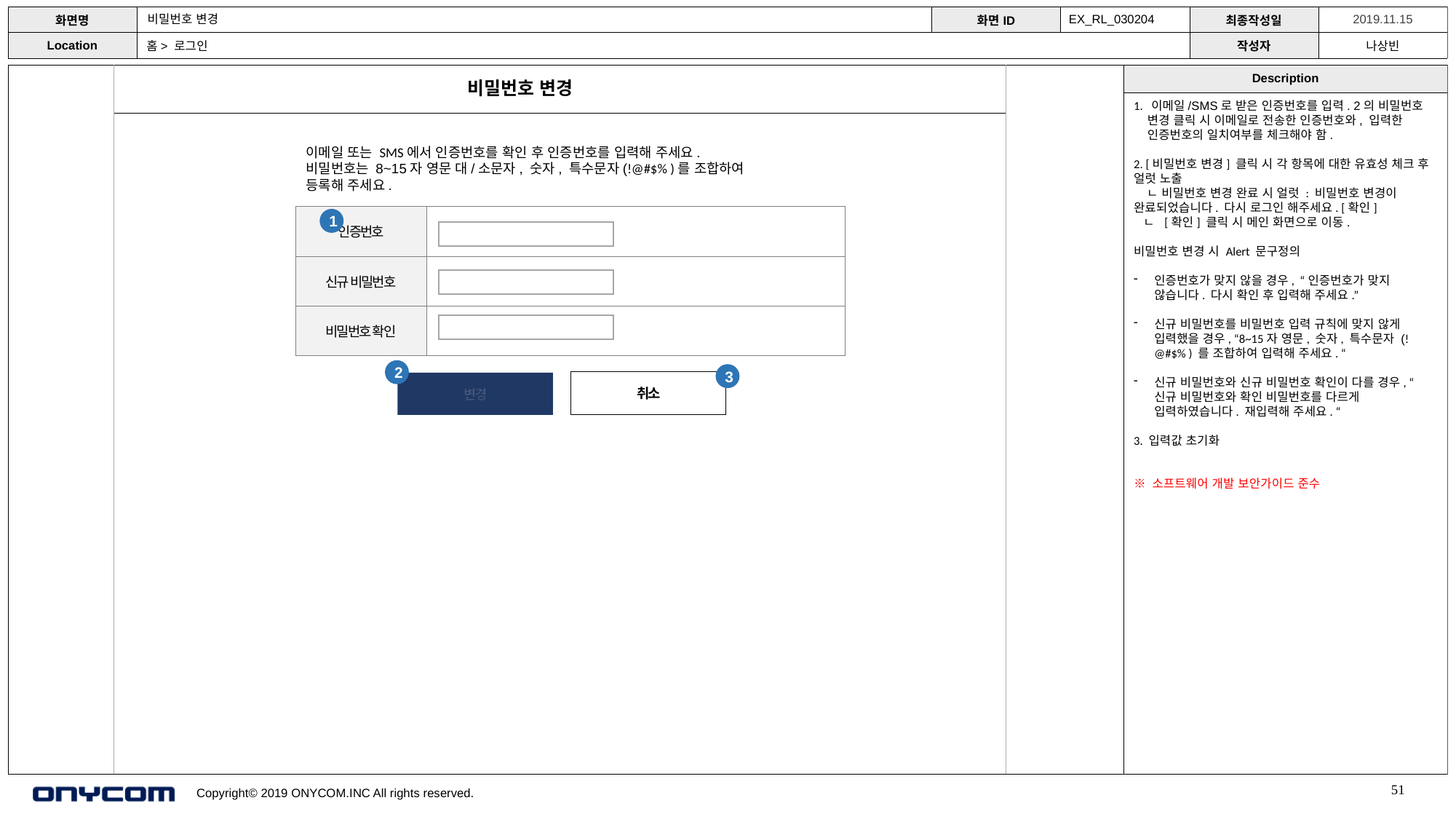

비밀번호 변경
EX_RL_030204
홈> 로그인
비밀번호 변경
1.  이메일/SMS로 받은 인증번호를 입력. 2의 비밀번호 변경 클릭 시 이메일로 전송한 인증번호와, 입력한 인증번호의 일치여부를 체크해야 함.

2. [비밀번호 변경] 클릭 시 각 항목에 대한 유효성 체크 후 얼럿 노출
   ㄴ 비밀번호 변경 완료 시 얼럿 : 비밀번호 변경이 완료되었습니다. 다시 로그인 해주세요. [확인]
  ㄴ  [확인] 클릭 시 메인 화면으로 이동.

비밀번호 변경 시 Alert 문구정의

인증번호가 맞지 않을 경우,  “인증번호가 맞지 않습니다. 다시 확인 후 입력해 주세요.”

신규 비밀번호를 비밀번호 입력 규칙에 맞지 않게 입력했을 경우, “8~15자 영문, 숫자, 특수문자 (!@#$% ) 를 조합하여 입력해 주세요. “

신규 비밀번호와 신규 비밀번호 확인이 다를 경우, “신규 비밀번호와 확인 비밀번호를 다르게 입력하였습니다. 재입력해 주세요. “

3. 입력값 초기화

※ 소프트웨어 개발 보안가이드 준수

이메일 또는 SMS에서 인증번호를 확인 후 인증번호를 입력해 주세요.
비밀번호는 8~15자 영문 대/소문자, 숫자, 특수문자(!@#$% )를 조합하여
등록해 주세요.
| 인증번호 |  |
| --- | --- |
| 신규 비밀번호 |  |
| 비밀번호 확인 |  |
1

2
3
취소
변경
51